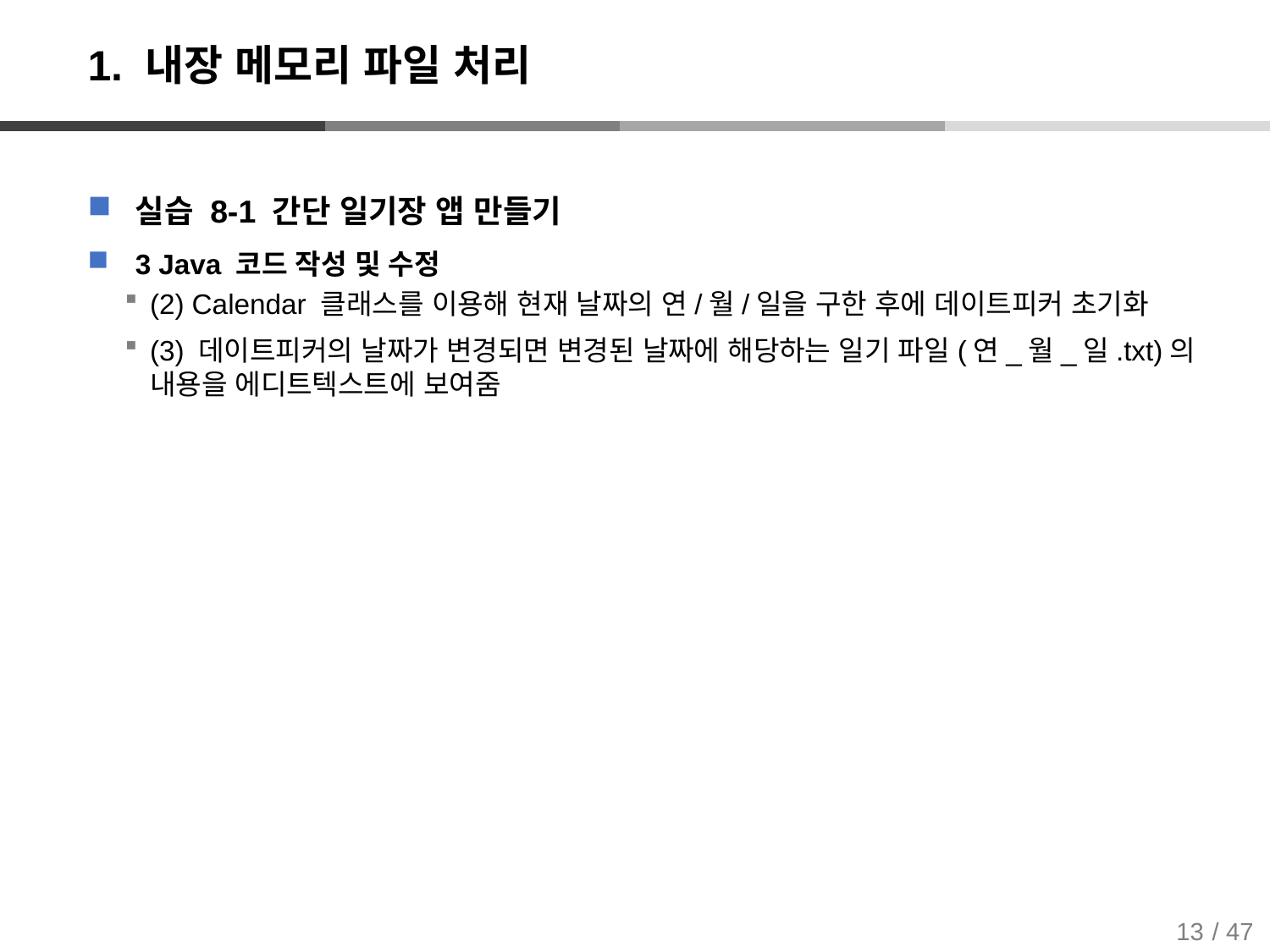

# 1. 내장 메모리 파일 처리
실습 8-1 간단 일기장 앱 만들기
3 Java 코드 작성 및 수정
(2) Calendar 클래스를 이용해 현재 날짜의 연/월/일을 구한 후에 데이트피커 초기화
(3) 데이트피커의 날짜가 변경되면 변경된 날짜에 해당하는 일기 파일(연_월_일.txt)의 내용을 에디트텍스트에 보여줌